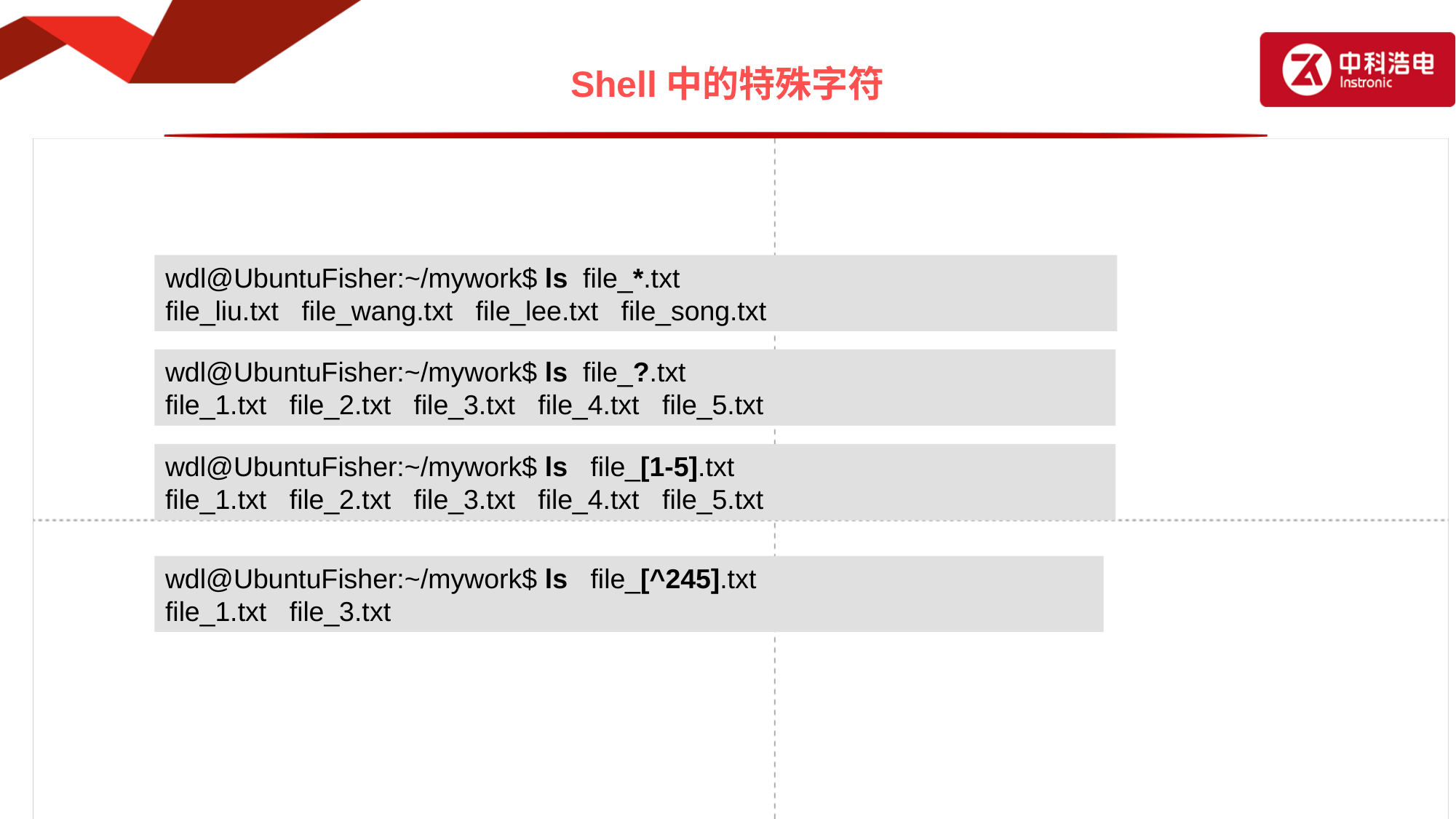

# Shell中的特殊字符
wdl@UbuntuFisher:~/mywork$ ls  file_*.txt
file_liu.txt   file_wang.txt   file_lee.txt   file_song.txt
wdl@UbuntuFisher:~/mywork$ ls  file_?.txt
file_1.txt   file_2.txt   file_3.txt   file_4.txt   file_5.txt
wdl@UbuntuFisher:~/mywork$ ls   file_[1-5].txt
file_1.txt   file_2.txt   file_3.txt   file_4.txt   file_5.txt
wdl@UbuntuFisher:~/mywork$ ls   file_[^245].txt
file_1.txt   file_3.txt